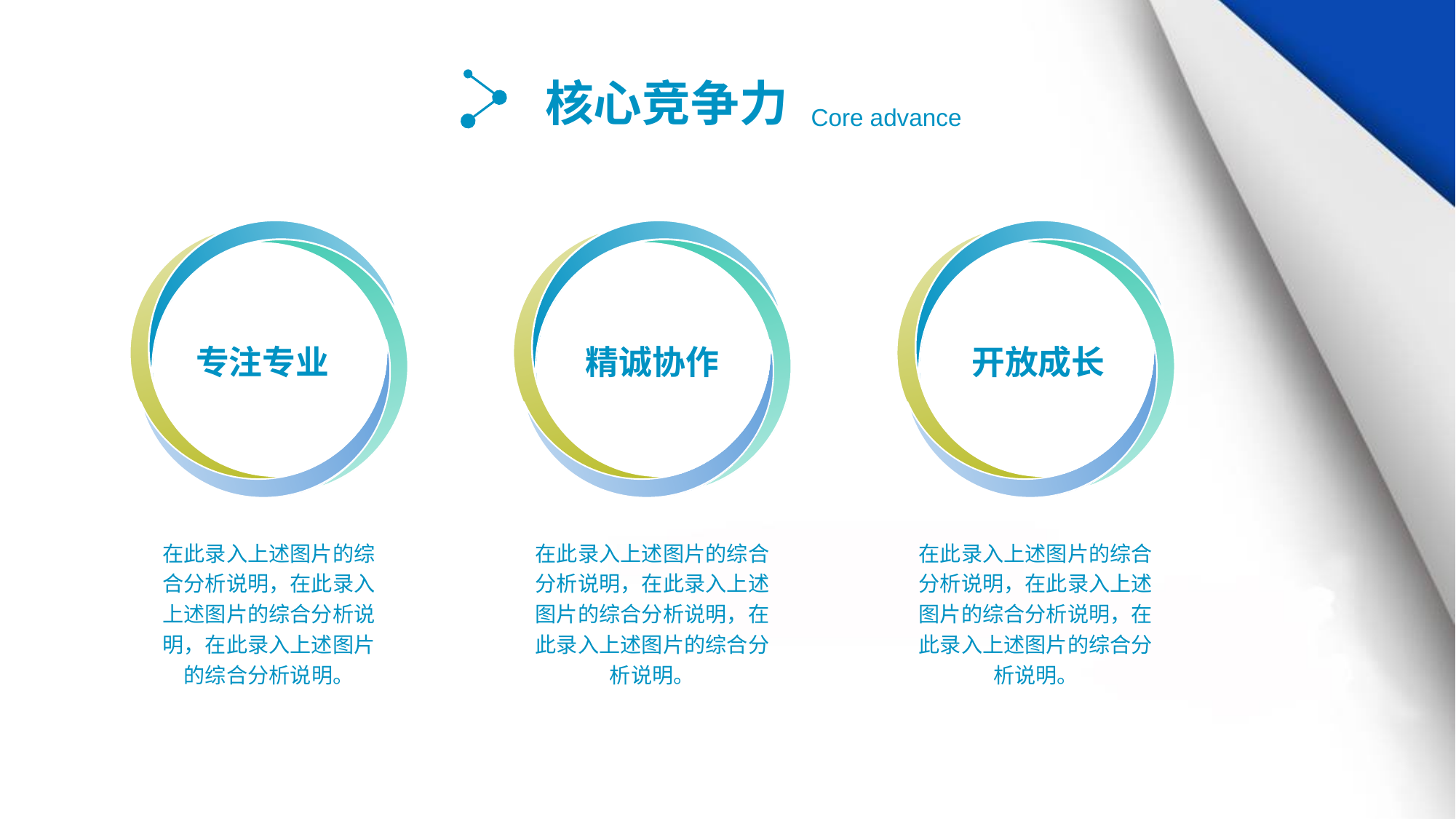

核心竞争力
Core advance

专注专业
精诚协作
开放成长
在此录入上述图片的综合分析说明，在此录入上述图片的综合分析说明，在此录入上述图片的综合分析说明。
在此录入上述图片的综合分析说明，在此录入上述图片的综合分析说明，在此录入上述图片的综合分析说明。
在此录入上述图片的综合分析说明，在此录入上述图片的综合分析说明，在此录入上述图片的综合分析说明。